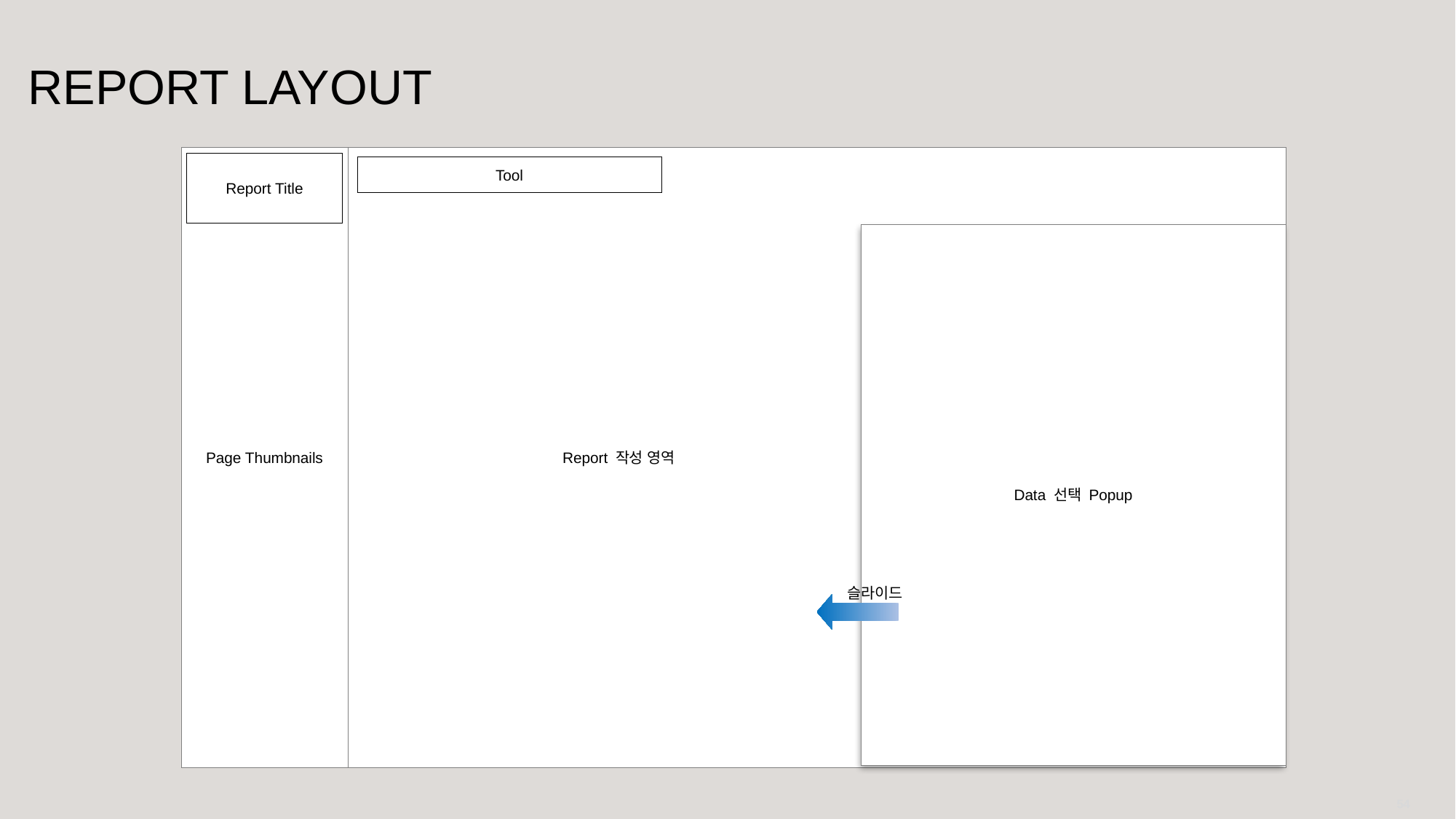

REPORT LAYOUT
Page Thumbnails
Report 작성 영역
Report Title
Tool
Data 선택 Popup
슬라이드